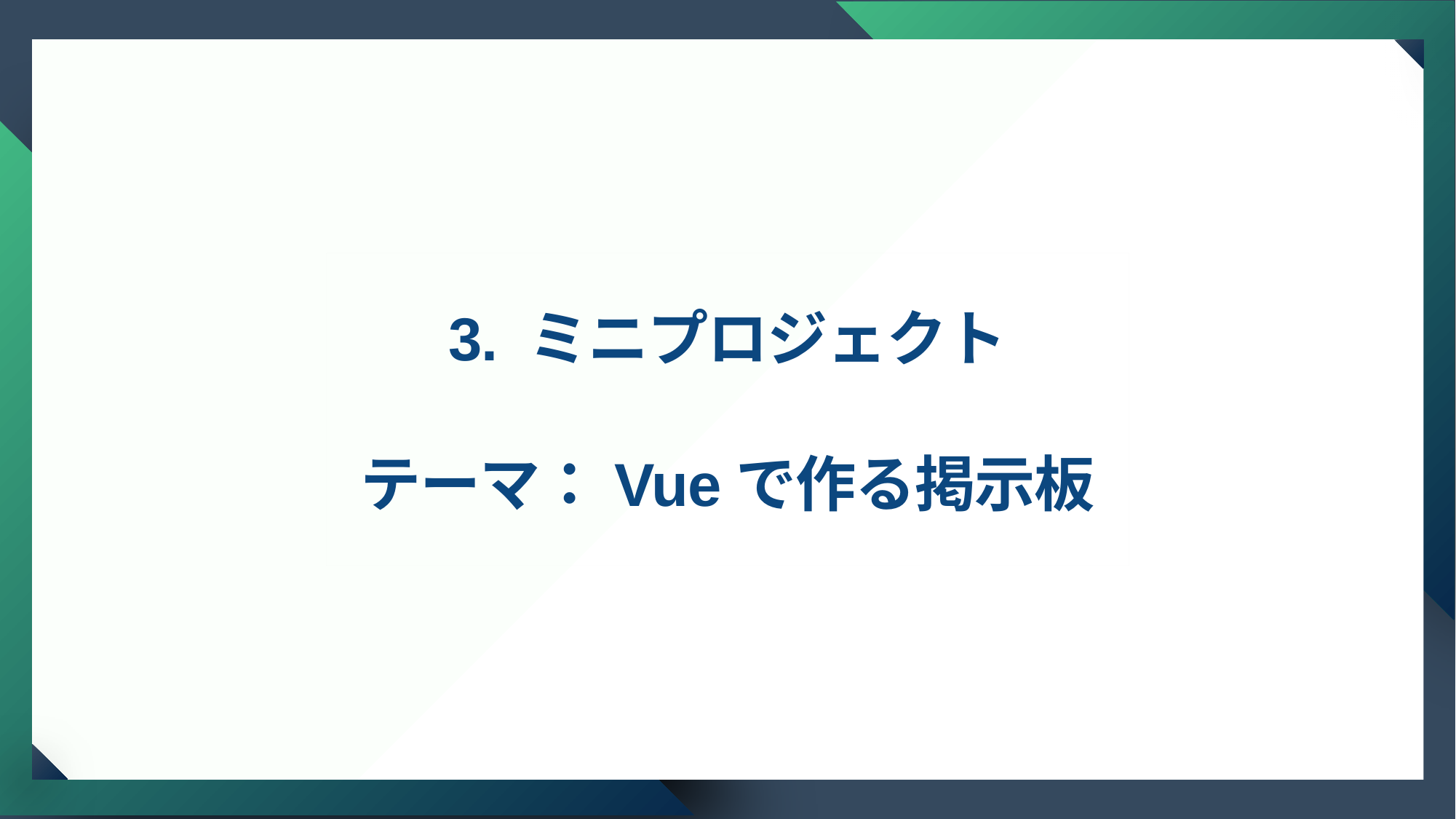

# 3. ミニプロジェクト テーマ：Vueで作る掲示板
Presentaion By  (株)パワーソフトシステム
56